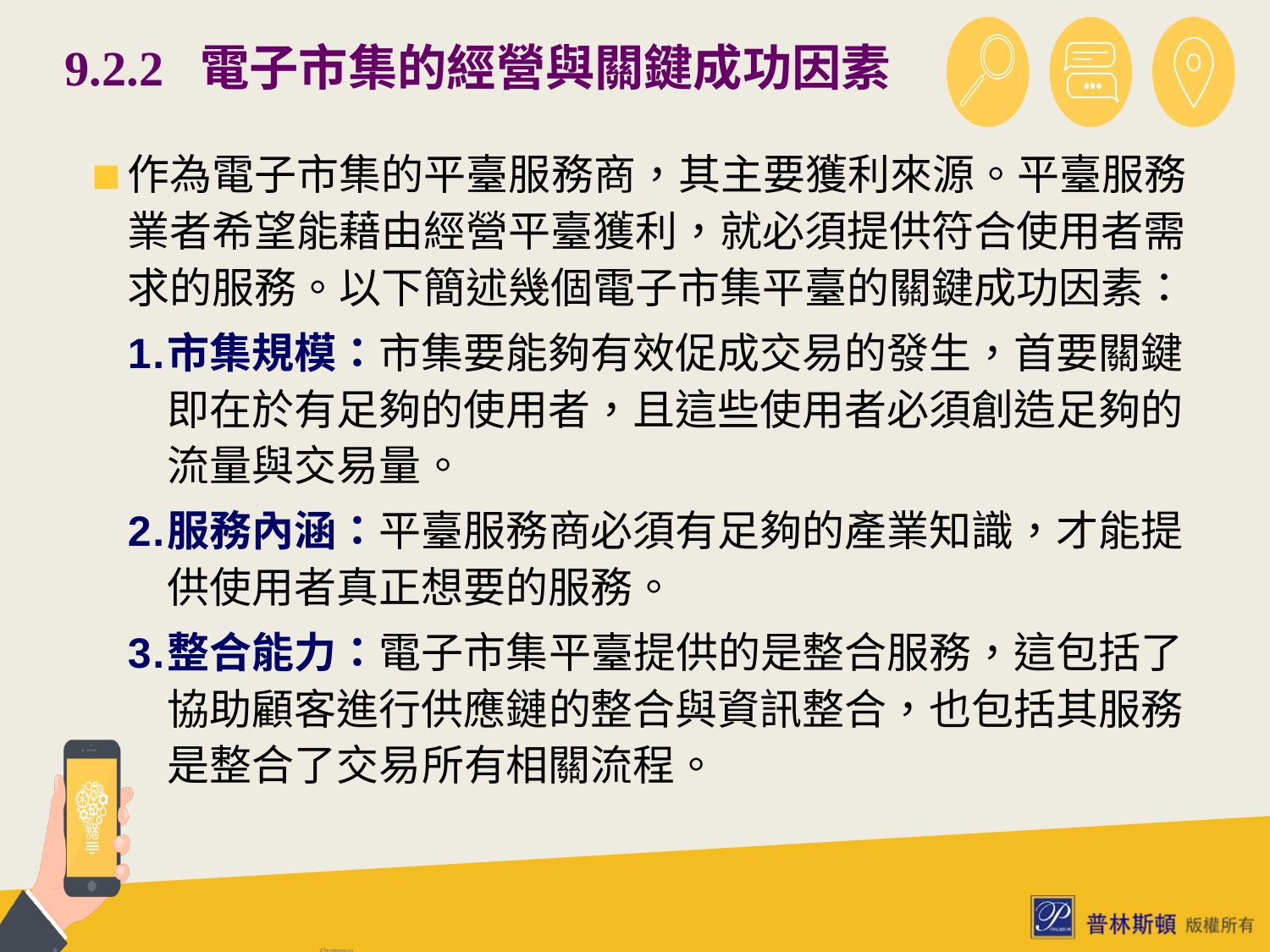

# 9.2.2  電子市集的經營與關鍵成功因素
作為電子市集的平臺服務商，其主要獲利來源。平臺服務業者希望能藉由經營平臺獲利，就必須提供符合使用者需求的服務。以下簡述幾個電子市集平臺的關鍵成功因素：
市集規模：市集要能夠有效促成交易的發生，首要關鍵即在於有足夠的使用者，且這些使用者必須創造足夠的流量與交易量。
服務內涵：平臺服務商必須有足夠的產業知識，才能提供使用者真正想要的服務。
整合能力：電子市集平臺提供的是整合服務，這包括了協助顧客進行供應鏈的整合與資訊整合，也包括其服務是整合了交易所有相關流程。